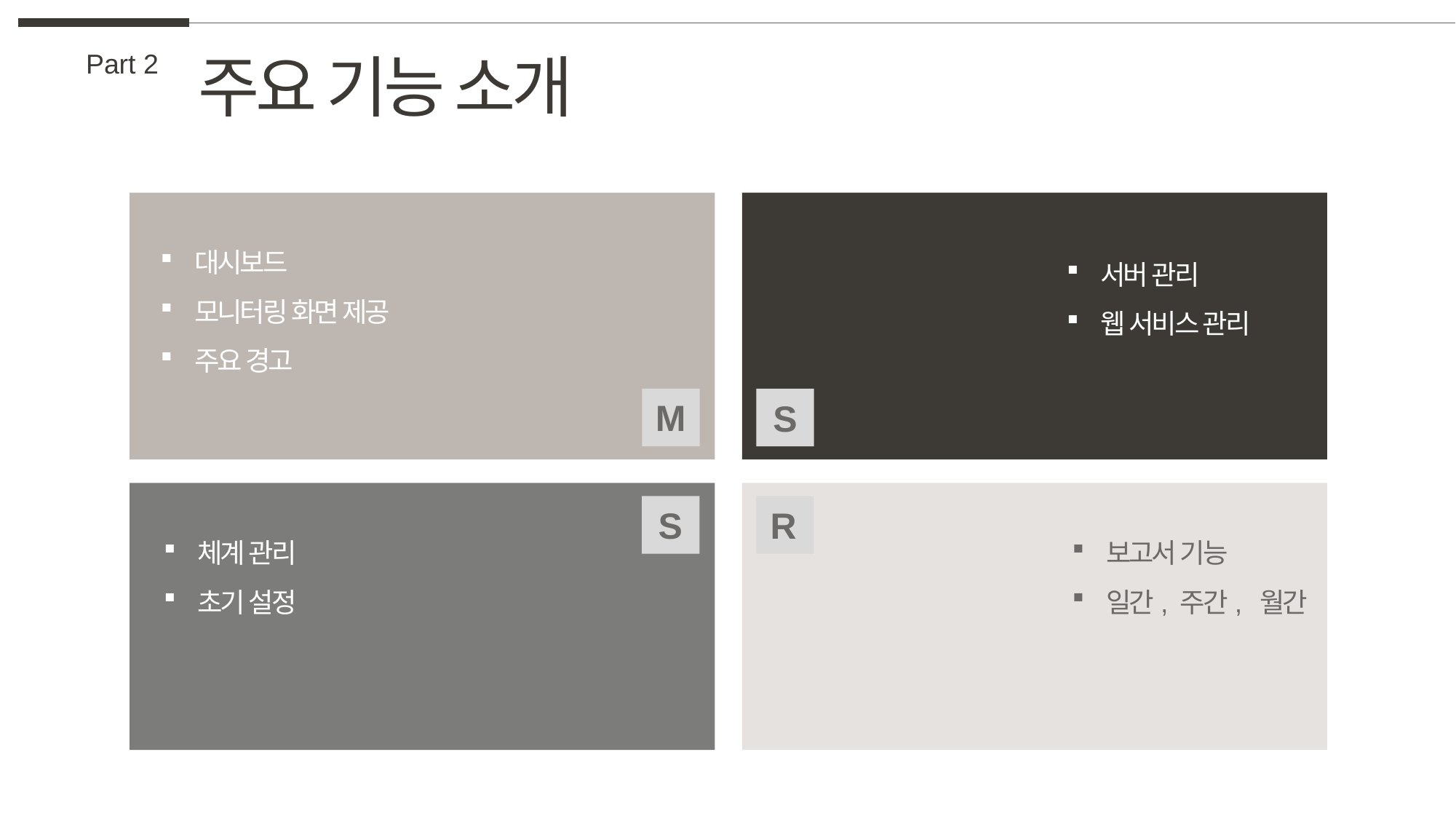

주요 기능 소개
Part 2

대시보드
모니터링 화면 제공
주요 경고
서버 관리
웹 서비스 관리

M
S

R
S
체계 관리
초기 설정
보고서 기능
일간, 주간,  월간